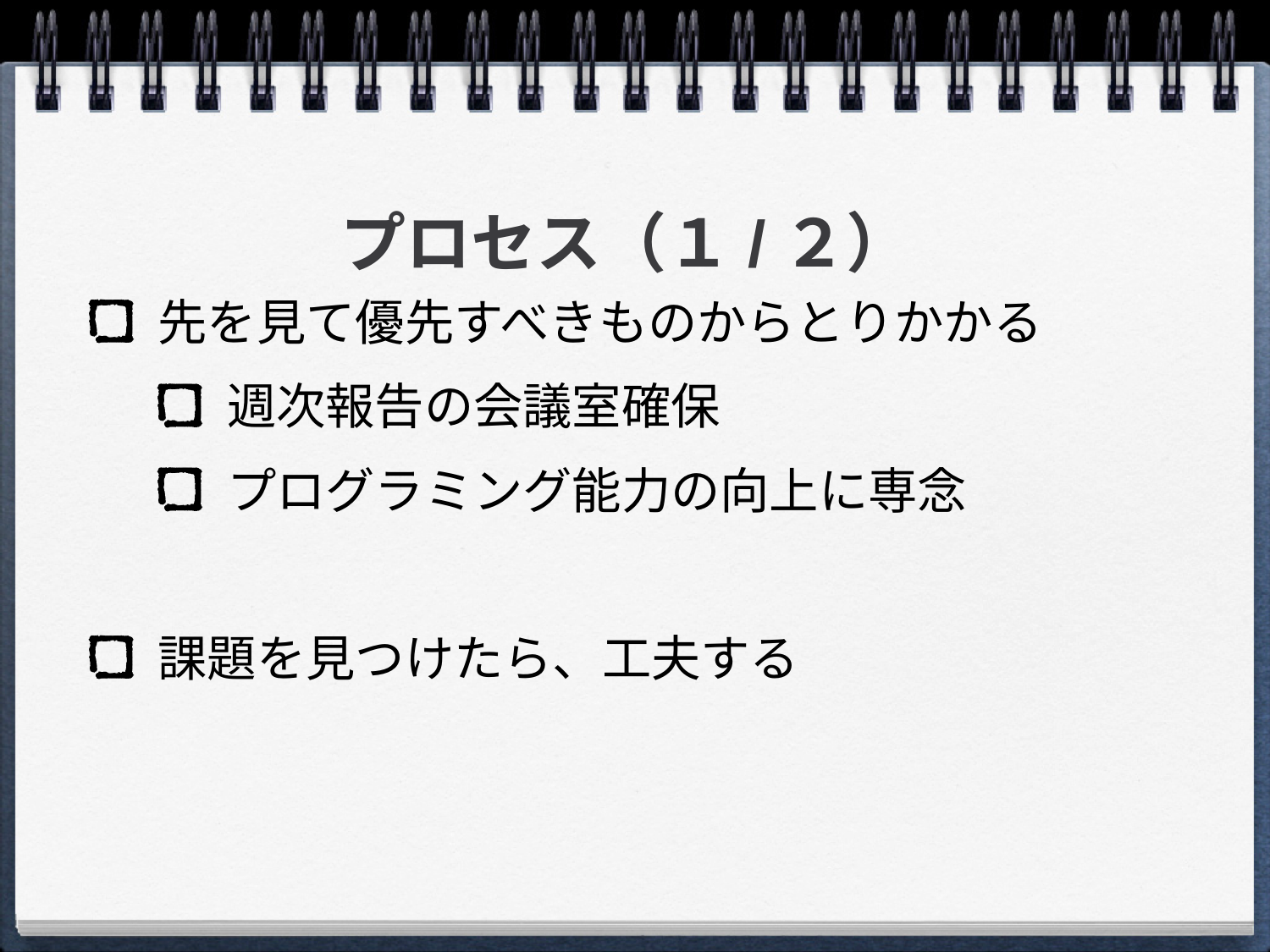

# プロセス（１/２）
先を見て優先すべきものからとりかかる
週次報告の会議室確保
プログラミング能力の向上に専念

課題を見つけたら、工夫する